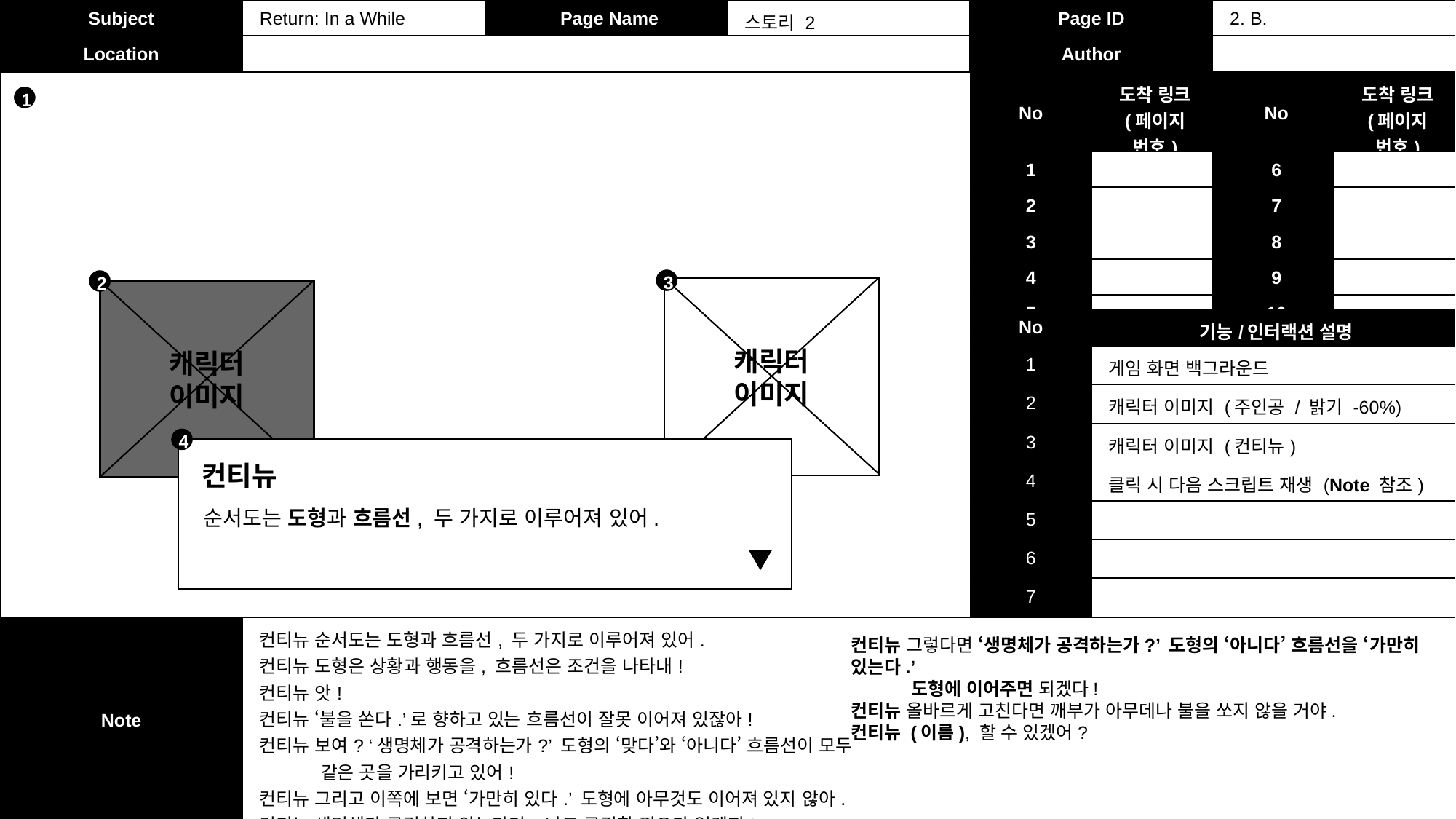

| Subject | Return: In a While | Page Name | 스토리 2 | Page ID | 2. B. |
| --- | --- | --- | --- | --- | --- |
| Location |  |  |  | Author |  |
| No | 도착 링크 (페이지 번호) | No | 도착 링크 (페이지 번호) |
| --- | --- | --- | --- |
| 1 |  | 6 |  |
| 2 |  | 7 |  |
| 3 |  | 8 |  |
| 4 |  | 9 |  |
| 5 |  | 10 |  |
1
3
2

캐릭터
이미지

캐릭터
이미지
| No | 기능/인터랙션 설명 |
| --- | --- |
| 1 | 게임 화면 백그라운드 |
| 2 | 캐릭터 이미지 (주인공 / 밝기 -60%) |
| 3 | 캐릭터 이미지 (컨티뉴) |
| 4 | 클릭 시 다음 스크립트 재생 (Note 참조) |
| 5 |  |
| 6 |  |
| 7 |  |
4

컨티뉴
순서도는 도형과 흐름선, 두 가지로 이루어져 있어.

| Note | 컨티뉴 순서도는 도형과 흐름선, 두 가지로 이루어져 있어. 컨티뉴 도형은 상황과 행동을, 흐름선은 조건을 나타내! 컨티뉴 앗! 컨티뉴 ‘불을 쏜다.’로 향하고 있는 흐름선이 잘못 이어져 있잖아! 컨티뉴 보여? ‘생명체가 공격하는가?’ 도형의 ‘맞다’와 ‘아니다’ 흐름선이 모두 같은 곳을 가리키고 있어! 컨티뉴 그리고 이쪽에 보면 ‘가만히 있다.’ 도형에 아무것도 이어져 있지 않아. 컨티뉴 생명체가 공격하지 않는다면, 나도 공격할 필요가 없겠지! |
| --- | --- |
컨티뉴 그렇다면 ‘생명체가 공격하는가?’ 도형의 ‘아니다’ 흐름선을 ‘가만히 있는다.’
           도형에 이어주면 되겠다!
컨티뉴 올바르게 고친다면 깨부가 아무데나 불을 쏘지 않을 거야.
컨티뉴 (이름), 할 수 있겠어?